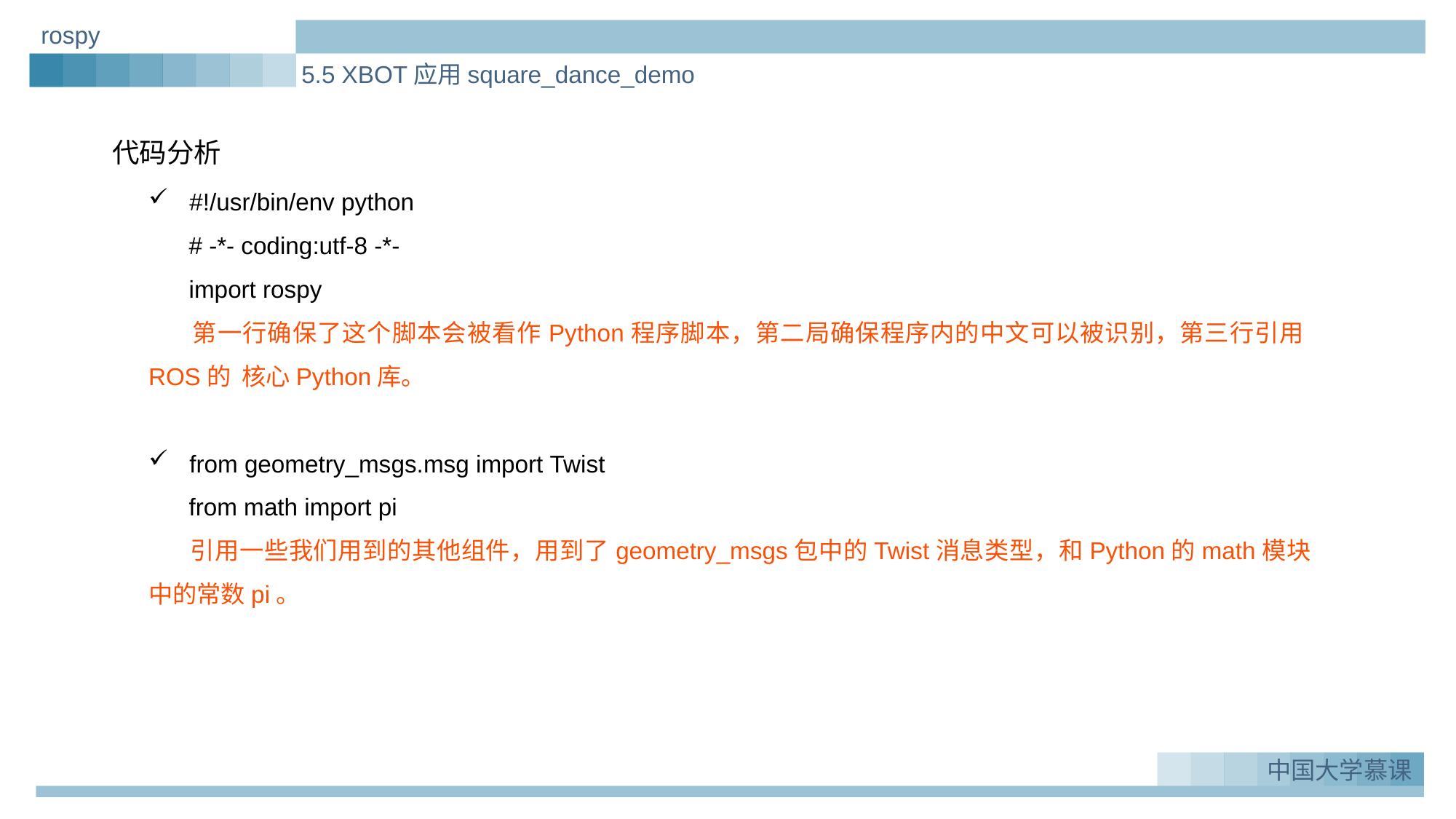

rospy
5.5 XBOT应用square_dance_demo
代码分析

#!/usr/bin/env python
      # -*- coding:utf-8 -*-
      import rospy
      第一行确保了这个脚本会被看作Python程序脚本，第二局确保程序内的中文可以被识别，第三行引用ROS的  核心Python库。

from geometry_msgs.msg import Twist
      from math import pi
      引用一些我们用到的其他组件，用到了geometry_msgs包中的Twist消息类型，和Python的math模块中的常数pi。
实例一：Greeting_demo
1.
中国大学慕课